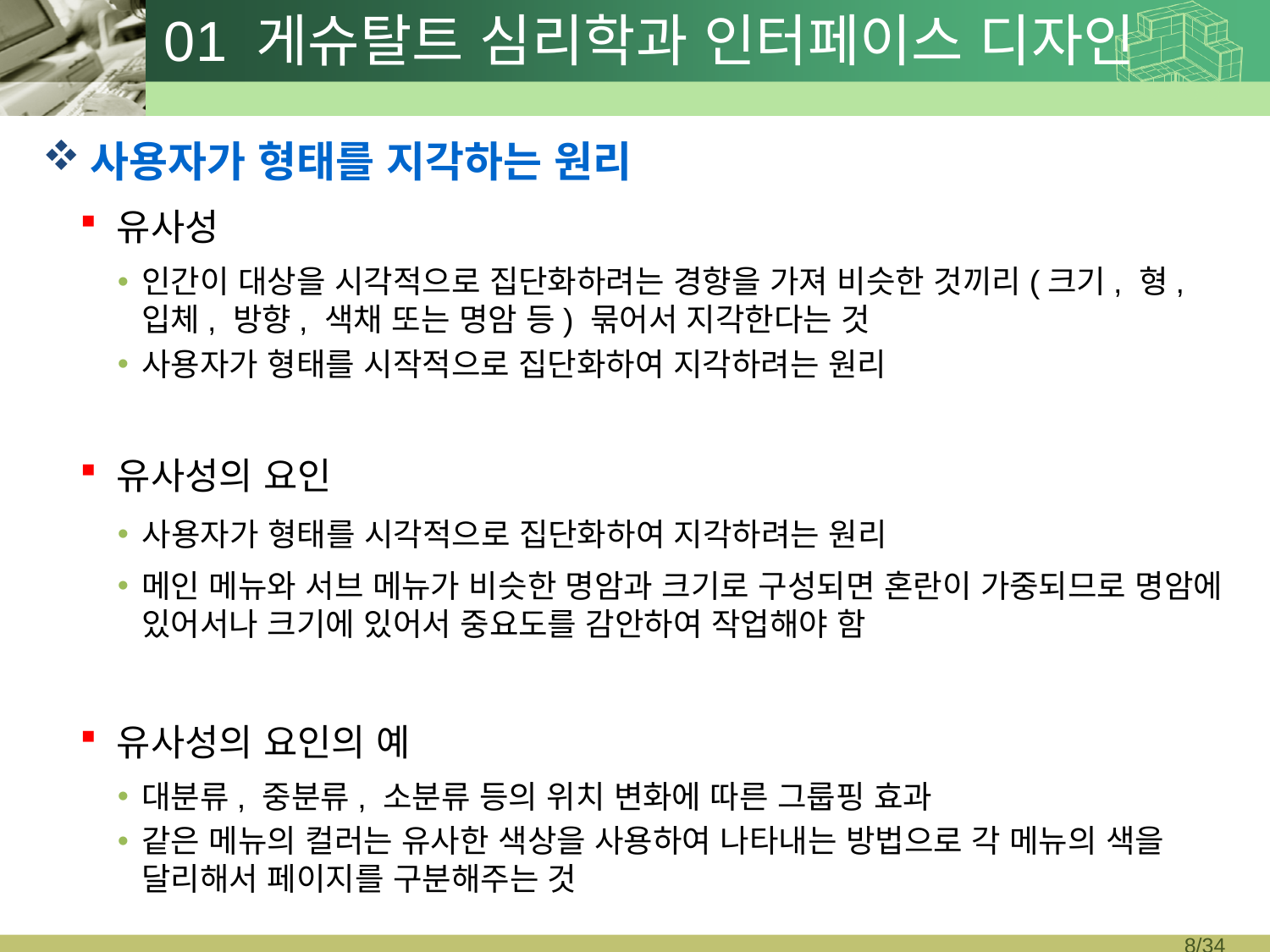

# 01 게슈탈트 심리학과 인터페이스 디자인
사용자가 형태를 지각하는 원리
유사성
인간이 대상을 시각적으로 집단화하려는 경향을 가져 비슷한 것끼리(크기, 형, 입체, 방향, 색채 또는 명암 등) 묶어서 지각한다는 것
사용자가 형태를 시작적으로 집단화하여 지각하려는 원리

유사성의 요인
사용자가 형태를 시각적으로 집단화하여 지각하려는 원리
메인 메뉴와 서브 메뉴가 비슷한 명암과 크기로 구성되면 혼란이 가중되므로 명암에 있어서나 크기에 있어서 중요도를 감안하여 작업해야 함

유사성의 요인의 예
대분류, 중분류, 소분류 등의 위치 변화에 따른 그룹핑 효과
같은 메뉴의 컬러는 유사한 색상을 사용하여 나타내는 방법으로 각 메뉴의 색을 달리해서 페이지를 구분해주는 것